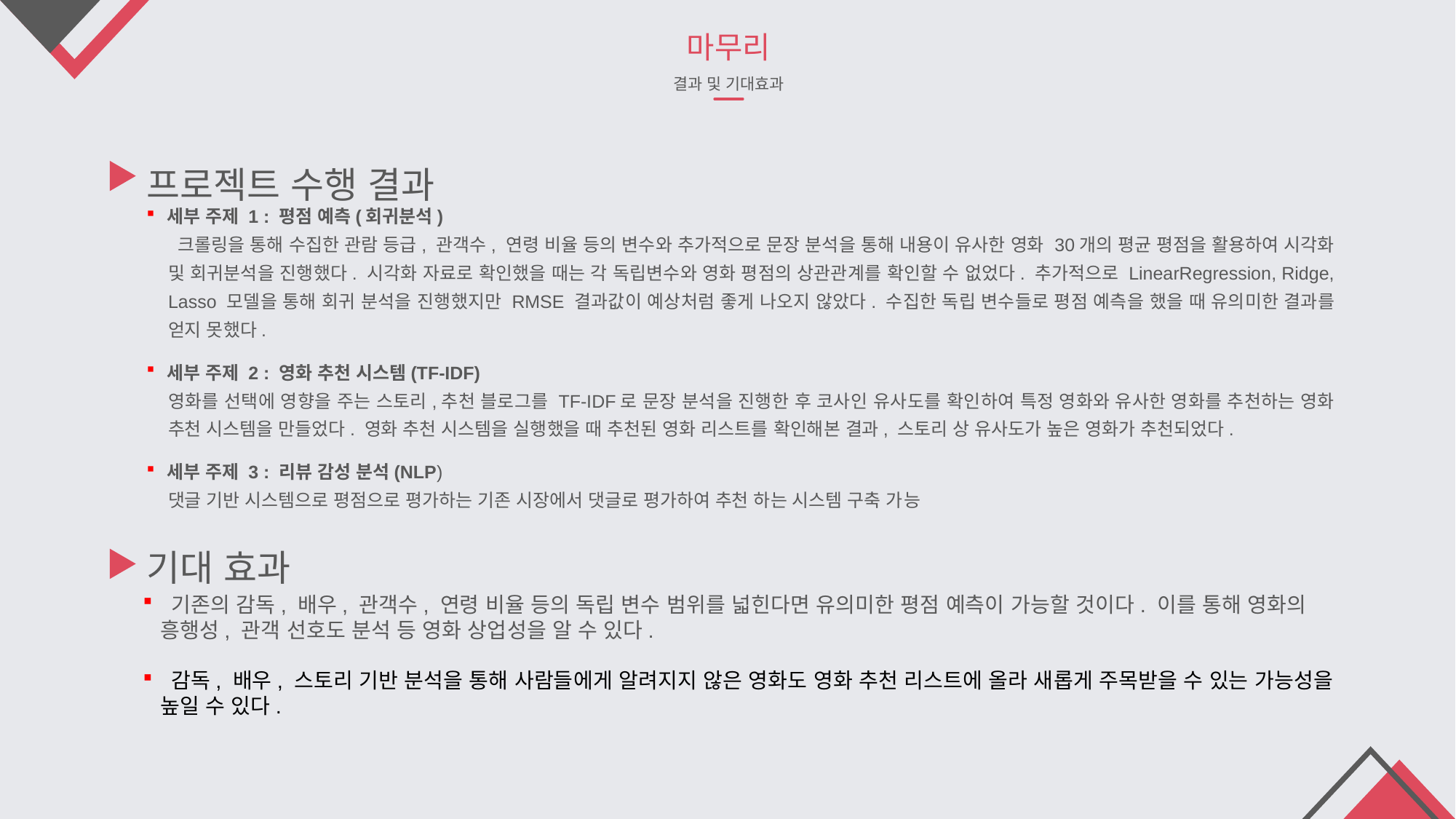

마무리
결과 및 기대효과
프로젝트 수행 결과

세부 주제 1 : 평점 예측(회귀분석)
 크롤링을 통해 수집한 관람 등급, 관객수, 연령 비율 등의 변수와 추가적으로 문장 분석을 통해 내용이 유사한 영화 30개의 평균 평점을 활용하여 시각화 및 회귀분석을 진행했다. 시각화 자료로 확인했을 때는 각 독립변수와 영화 평점의 상관관계를 확인할 수 없었다. 추가적으로 LinearRegression, Ridge, Lasso 모델을 통해 회귀 분석을 진행했지만 RMSE 결과값이 예상처럼 좋게 나오지 않았다. 수집한 독립 변수들로 평점 예측을 했을 때 유의미한 결과를 얻지 못했다.

세부 주제 2 : 영화 추천 시스템(TF-IDF)
영화를 선택에 영향을 주는 스토리,추천 블로그를 TF-IDF로 문장 분석을 진행한 후 코사인 유사도를 확인하여 특정 영화와 유사한 영화를 추천하는 영화 추천 시스템을 만들었다. 영화 추천 시스템을 실행했을 때 추천된 영화 리스트를 확인해본 결과, 스토리 상 유사도가 높은 영화가 추천되었다.

세부 주제 3 : 리뷰 감성 분석(NLP)
댓글 기반 시스템으로 평점으로 평가하는 기존 시장에서 댓글로 평가하여 추천 하는 시스템 구축 가능

기대 효과

 기존의 감독, 배우, 관객수, 연령 비율 등의 독립 변수 범위를 넓힌다면 유의미한 평점 예측이 가능할 것이다. 이를 통해 영화의 흥행성, 관객 선호도 분석 등 영화 상업성을 알 수 있다.

 감독, 배우, 스토리 기반 분석을 통해 사람들에게 알려지지 않은 영화도 영화 추천 리스트에 올라 새롭게 주목받을 수 있는 가능성을 높일 수 있다.